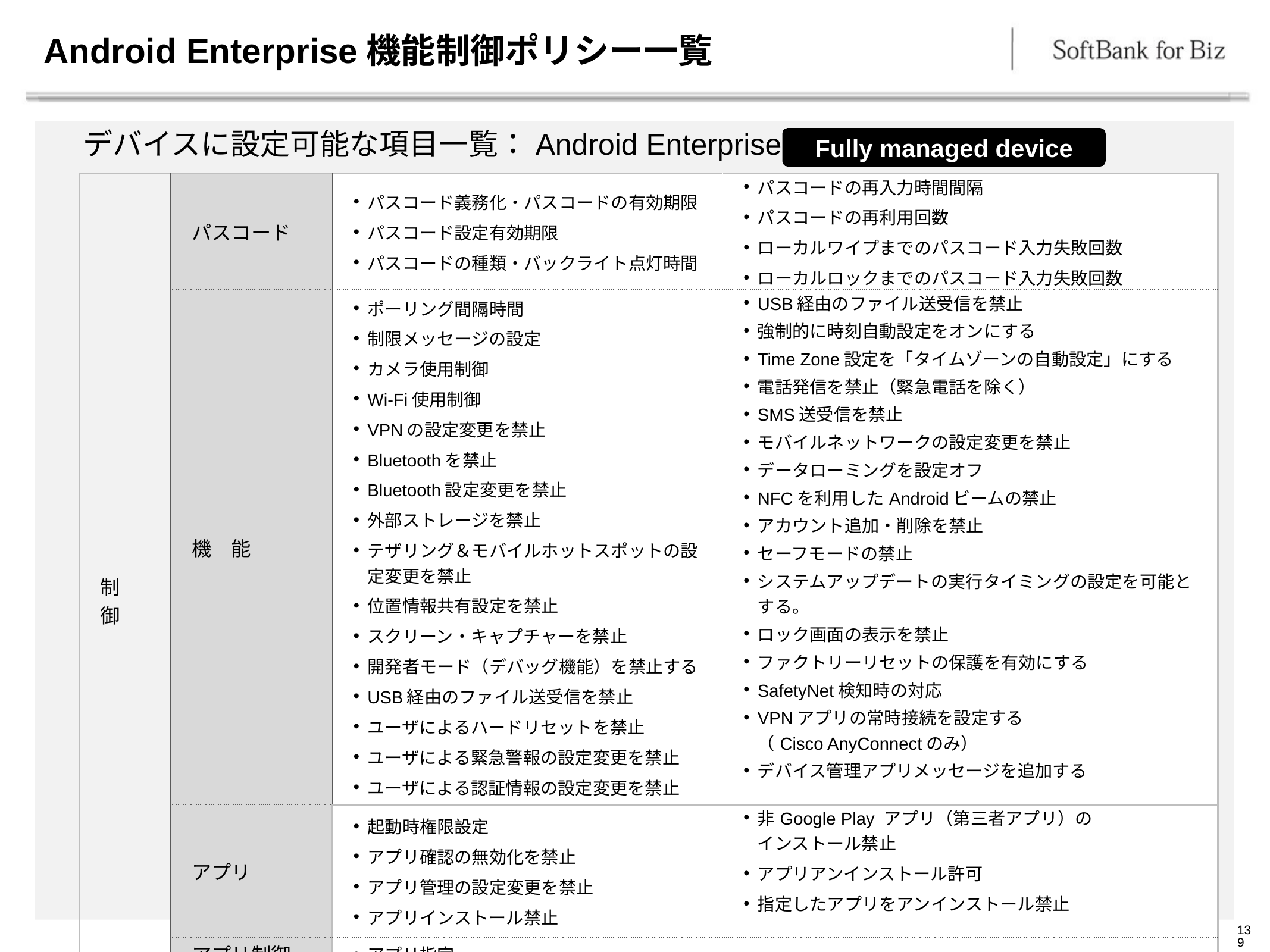

# Android Enterprise機能制御ポリシー一覧
デバイスに設定可能な項目一覧：Android Enterprise
Fully managed device
| 制　御 | パスコード | パスコード義務化・パスコードの有効期限 パスコード設定有効期限 パスコードの種類・バックライト点灯時間 | パスコードの再入力時間間隔 パスコードの再利用回数 ローカルワイプまでのパスコード入力失敗回数 ローカルロックまでのパスコード入力失敗回数 |
| --- | --- | --- | --- |
|  | 機　能 | ポーリング間隔時間  制限メッセージの設定 カメラ使用制御 Wi-Fi使用制御 VPNの設定変更を禁止 Bluetoothを禁止 Bluetooth設定変更を禁止 外部ストレージを禁止 テザリング＆モバイルホットスポットの設定変更を禁止 位置情報共有設定を禁止 スクリーン・キャプチャーを禁止 開発者モード（デバッグ機能）を禁止する USB経由のファイル送受信を禁止 ユーザによるハードリセットを禁止 ユーザによる緊急警報の設定変更を禁止 ユーザによる認証情報の設定変更を禁止 | USB経由のファイル送受信を禁止 強制的に時刻自動設定をオンにする Time Zone設定を「タイムゾーンの自動設定」にする 電話発信を禁止（緊急電話を除く） SMS送受信を禁止 モバイルネットワークの設定変更を禁止 データローミングを設定オフ NFCを利用したAndroidビームの禁止 アカウント追加・削除を禁止 セーフモードの禁止 システムアップデートの実行タイミングの設定を可能とする。 ロック画面の表示を禁止 ファクトリーリセットの保護を有効にする SafetyNet検知時の対応 VPNアプリの常時接続を設定する （Cisco AnyConnectのみ） デバイス管理アプリメッセージを追加する |
|  | アプリ | 起動時権限設定 アプリ確認の無効化を禁止 アプリ管理の設定変更を禁止 アプリインストール禁止 | 非Google Play アプリ（第三者アプリ）の インストール禁止 アプリアンインストール許可 指定したアプリをアンインストール禁止 |
|  | アプリ制御 | アプリ指定 |  |
|  | SIM変更検知 | デバイスロック | SIMカードの変更検知 |
139